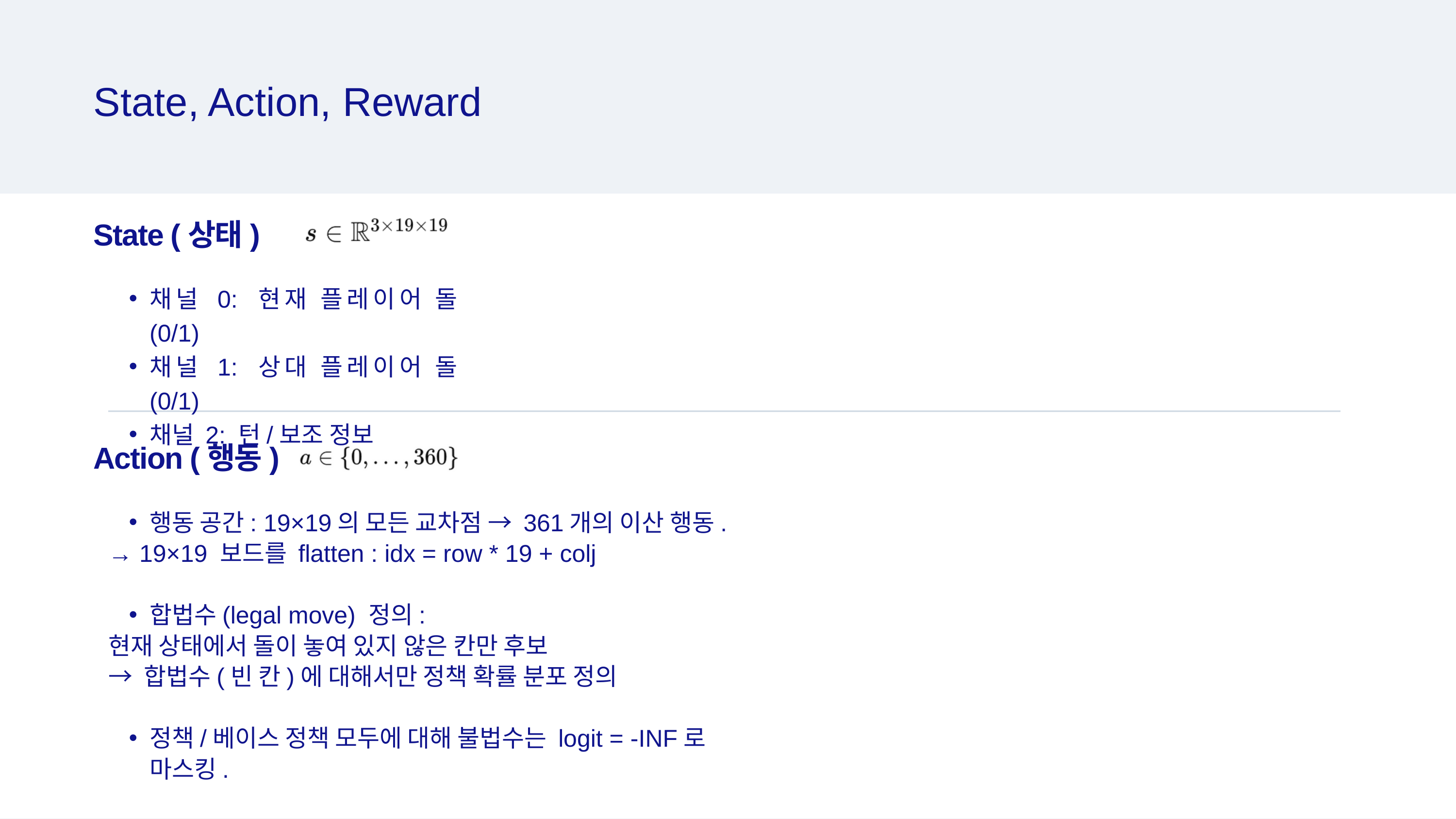

State, Action, Reward

State (상태)
채널 0: 현재 플레이어 돌 (0/1)
채널 1: 상대 플레이어 돌 (0/1)
채널 2: 턴/보조 정보

Action (행동)

행동 공간: 19×19의 모든 교차점 → 361개의 이산 행동.
→ 19×19 보드를 flatten : idx = row * 19 + colj

합법수(legal move) 정의:
현재 상태에서 돌이 놓여 있지 않은 칸만 후보
→ 합법수(빈 칸)에 대해서만 정책 확률 분포 정의

정책/베이스 정책 모두에 대해 불법수는 logit = -INF로 마스킹.